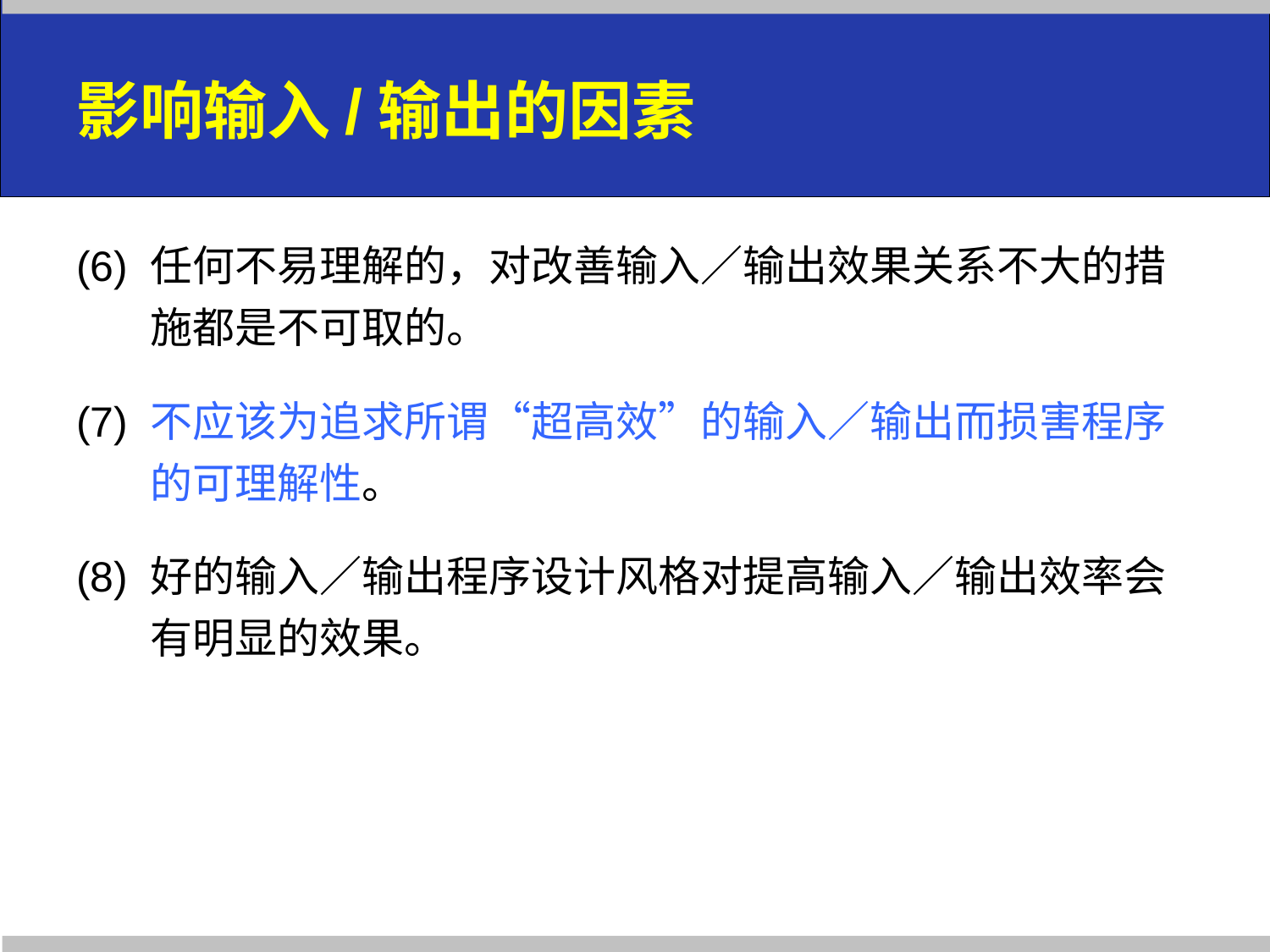

# 影响输入/输出的因素
(6) 任何不易理解的，对改善输入／输出效果关系不大的措施都是不可取的。
(7) 不应该为追求所谓“超高效”的输入／输出而损害程序的可理解性。
(8) 好的输入／输出程序设计风格对提高输入／输出效率会有明显的效果。
713